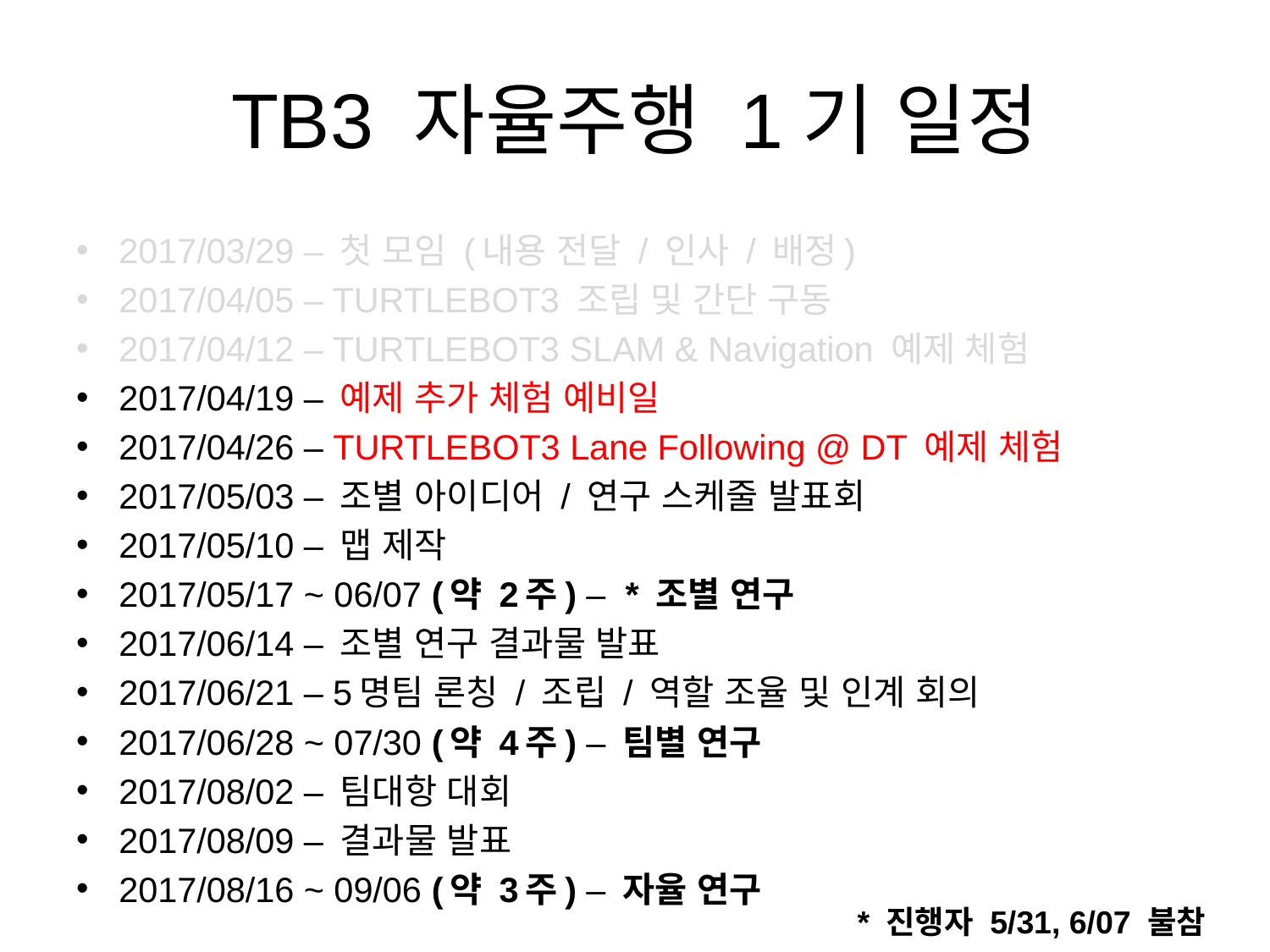

# TB3 자율주행 1기 일정
2017/03/29 – 첫 모임 (내용 전달 / 인사 / 배정)
2017/04/05 – TURTLEBOT3 조립 및 간단 구동
2017/04/12 – TURTLEBOT3 SLAM & Navigation 예제 체험
2017/04/19 – 예제 추가 체험 예비일
2017/04/26 – TURTLEBOT3 Lane Following @ DT 예제 체험
2017/05/03 – 조별 아이디어 / 연구 스케줄 발표회
2017/05/10 – 맵 제작
2017/05/17 ~ 06/07 (약 2주) –  * 조별 연구
2017/06/14 – 조별 연구 결과물 발표
2017/06/21 – 5명팀 론칭 / 조립 / 역할 조율 및 인계 회의
2017/06/28 ~ 07/30 (약 4주) – 팀별 연구
2017/08/02 – 팀대항 대회
2017/08/09 – 결과물 발표
2017/08/16 ~ 09/06 (약 3주) – 자율 연구
* 진행자 5/31, 6/07 불참